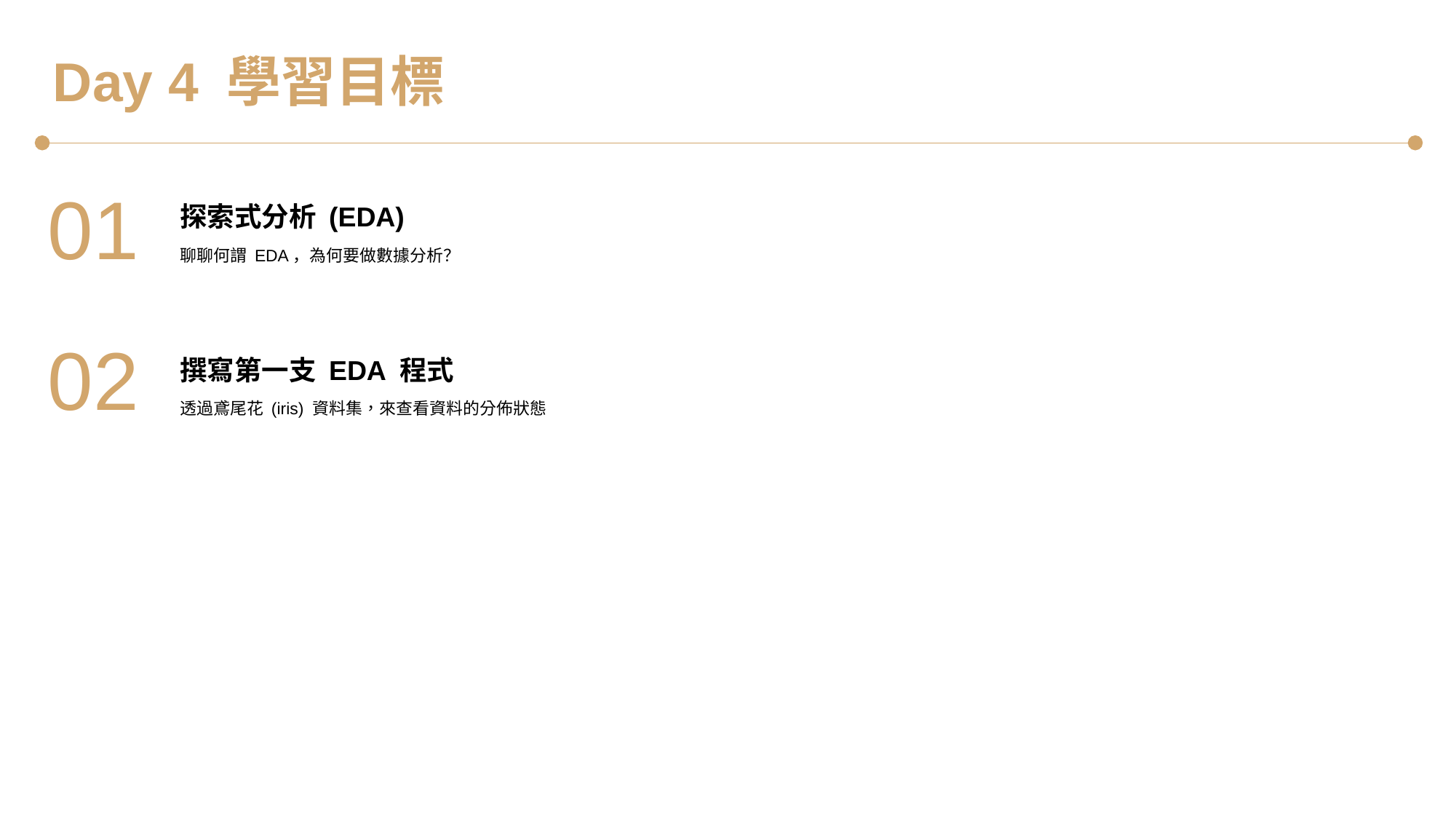

Day 4 學習目標
01
探索式分析 (EDA)
聊聊何謂 EDA，為何要做數據分析？
02
撰寫第一支 EDA 程式
透過鳶尾花 (iris) 資料集，來查看資料的分佈狀態